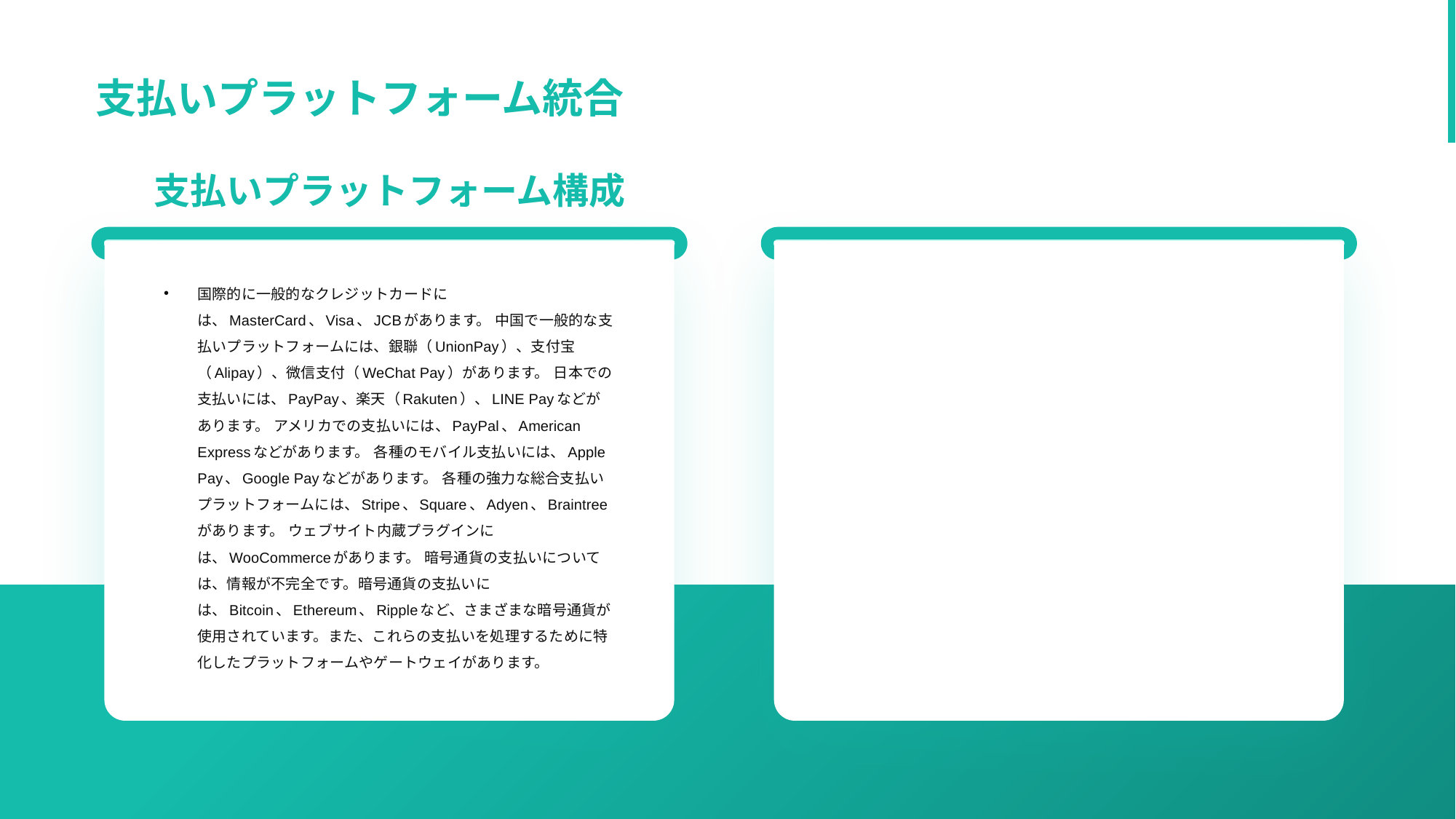

支払いプラットフォーム統合

支払いプラットフォーム構成

国際的に一般的なクレジットカードには、MasterCard、Visa、JCBがあります。 中国で一般的な支払いプラットフォームには、銀聯（UnionPay）、支付宝（Alipay）、微信支付（WeChat Pay）があります。 日本での支払いには、PayPay、楽天（Rakuten）、LINE Payなどがあります。 アメリカでの支払いには、PayPal、American Expressなどがあります。 各種のモバイル支払いには、Apple Pay、Google Payなどがあります。 各種の強力な総合支払いプラットフォームには、Stripe、Square、Adyen、Braintreeがあります。 ウェブサイト内蔵プラグインには、WooCommerceがあります。 暗号通貨の支払いについては、情報が不完全です。暗号通貨の支払いには、Bitcoin、Ethereum、Rippleなど、さまざまな暗号通貨が使用されています。また、これらの支払いを処理するために特化したプラットフォームやゲートウェイがあります。